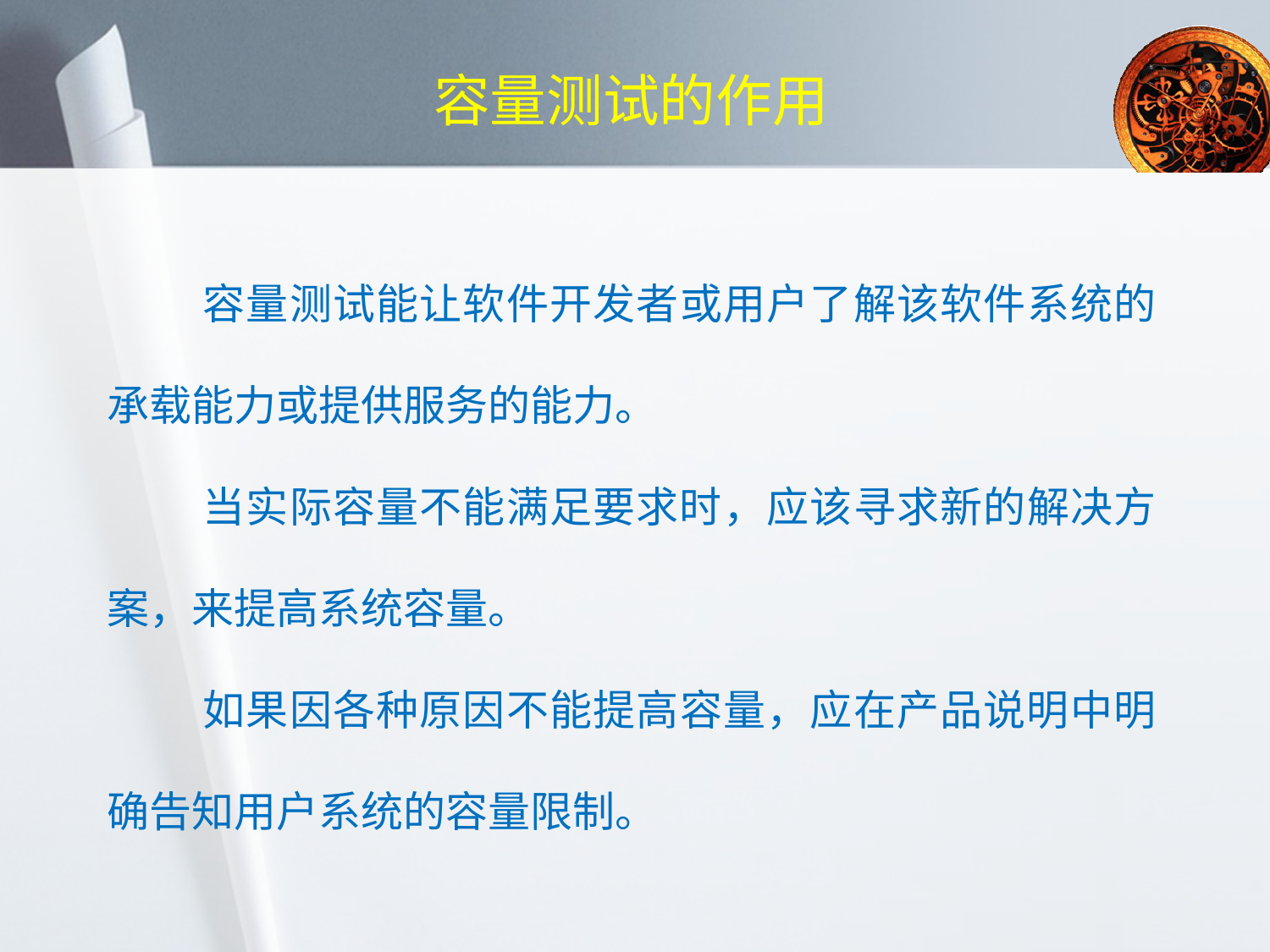

# 容量测试的作用
        容量测试能让软件开发者或用户了解该软件系统的承载能力或提供服务的能力。
        当实际容量不能满足要求时，应该寻求新的解决方案，来提高系统容量。
        如果因各种原因不能提高容量，应在产品说明中明确告知用户系统的容量限制。